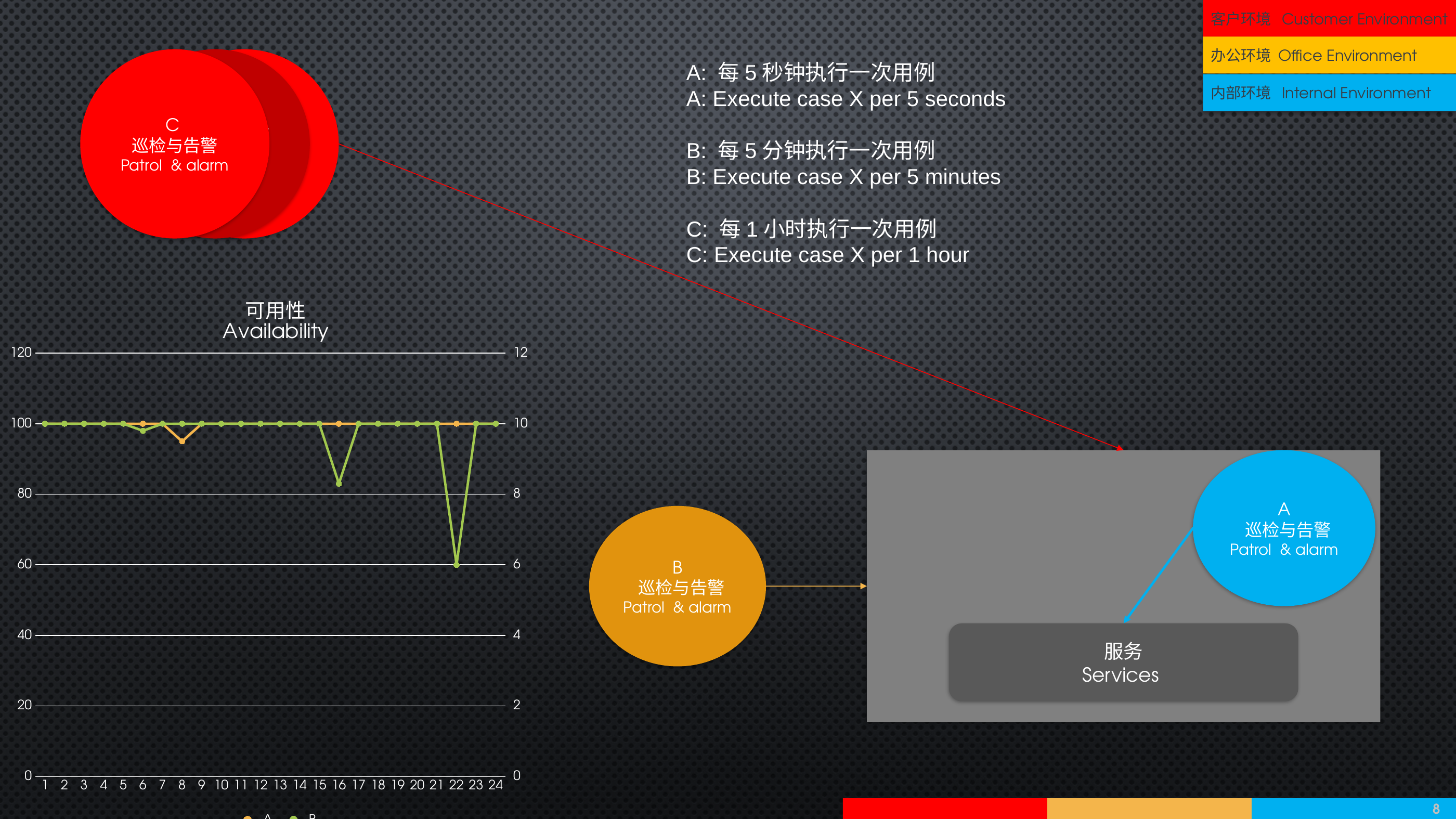

客户环境  Customer Environment
办公环境 Office Environment
C
巡检与告警
Patrol  & alarm
C 巡检与告警
Patrol  & alarm
C 巡检与告警
Patrol  & alarm
A: 每5秒钟执行一次用例
A: Execute case X per 5 seconds

B: 每5分钟执行一次用例
B: Execute case X per 5 minutes

C: 每1小时执行一次用例
C: Execute case X per 1 hour
内部环境  Internal Environment

### Chart: 可用性
Availability

| Category | A | B | C1 |
|---|---|---|---|
| 1 | 100.0 | 100.0 | 0.0 |
| 2 | 100.0 | 100.0 | 100.0 |
| 3 | 100.0 | 100.0 | 0.0 |
| 4 | 100.0 | 100.0 | 100.0 |
| 5 | 100.0 | 100.0 | 100.0 |
| 6 | 100.0 | 98.0 | 100.0 |
| 7 | 100.0 | 100.0 | 100.0 |
| 8 | 95.0 | 100.0 | 100.0 |
| 9 | 100.0 | 100.0 | 100.0 |
| 10 | 100.0 | 100.0 | 100.0 |
| 11 | 100.0 | 100.0 | 100.0 |
| 12 | 100.0 | 100.0 | 100.0 |
| 13 | 100.0 | 100.0 | 100.0 |
| 14 | 100.0 | 100.0 | 100.0 |
| 15 | 100.0 | 100.0 | 100.0 |
| 16 | 100.0 | 83.0 | 100.0 |
| 17 | 100.0 | 100.0 | 0.0 |
| 18 | 100.0 | 100.0 | 100.0 |
| 19 | 100.0 | 100.0 | 100.0 |
| 20 | 100.0 | 100.0 | 100.0 |
| 21 | 100.0 | 100.0 | 100.0 |
| 22 | 100.0 | 60.0 | 100.0 |
| 23 | 100.0 | 100.0 | 100.0 |
| 24 | 100.0 | 100.0 | 0.0 |
A
 巡检与告警
Patrol  & alarm
B
 巡检与告警
Patrol  & alarm
服务
Services